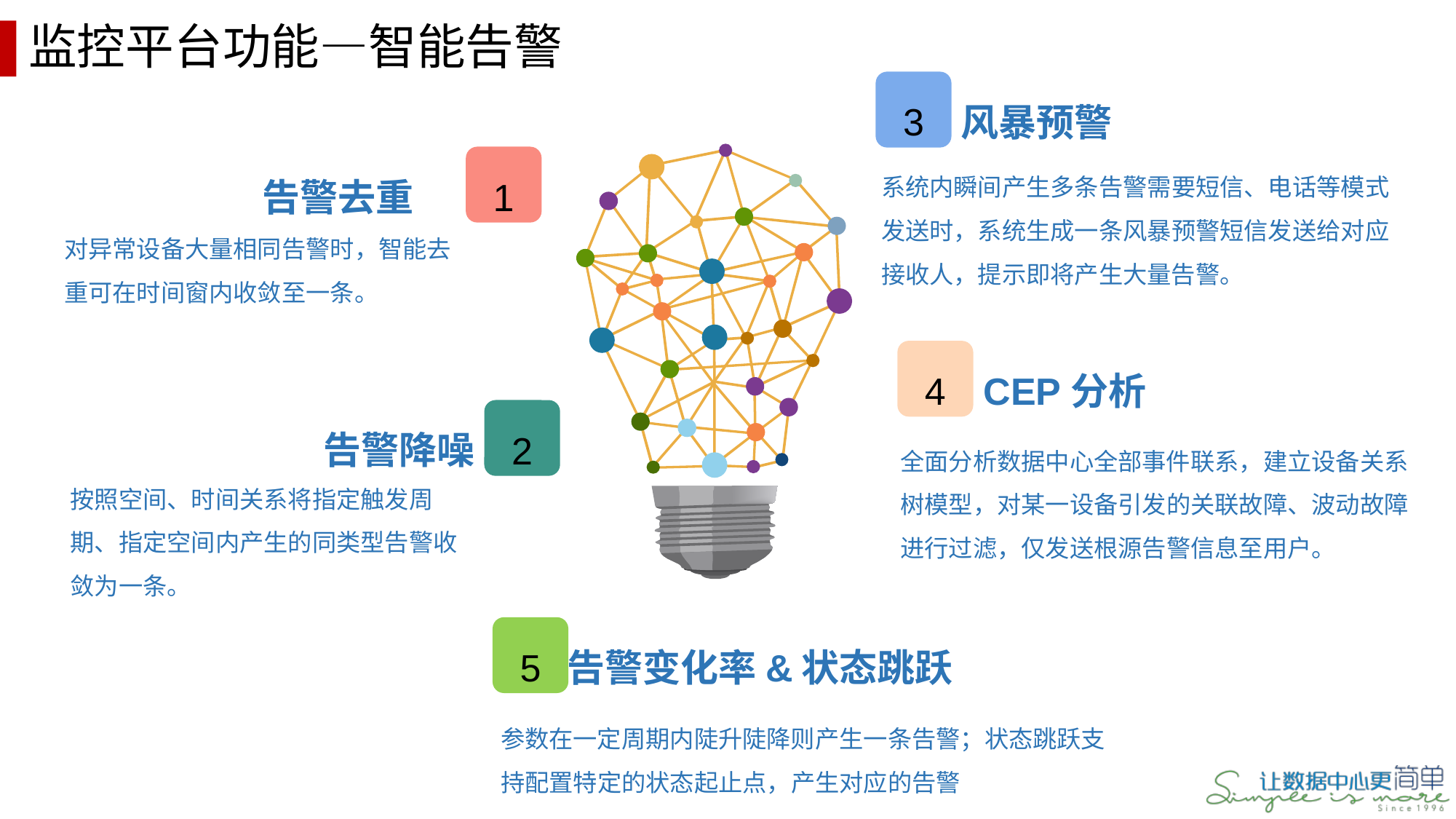

# 监控平台功能—智能告警

3
风暴预警

1
告警去重
系统内瞬间产生多条告警需要短信、电话等模式发送时，系统生成一条风暴预警短信发送给对应接收人，提示即将产生大量告警。
对异常设备大量相同告警时，智能去重可在时间窗内收敛至一条。
4
CEP分析
2
告警降噪
全面分析数据中心全部事件联系，建立设备关系树模型，对某一设备引发的关联故障、波动故障进行过滤，仅发送根源告警信息至用户。
按照空间、时间关系将指定触发周期、指定空间内产生的同类型告警收敛为一条。
5
告警变化率&状态跳跃
参数在一定周期内陡升陡降则产生一条告警；状态跳跃支持配置特定的状态起止点，产生对应的告警